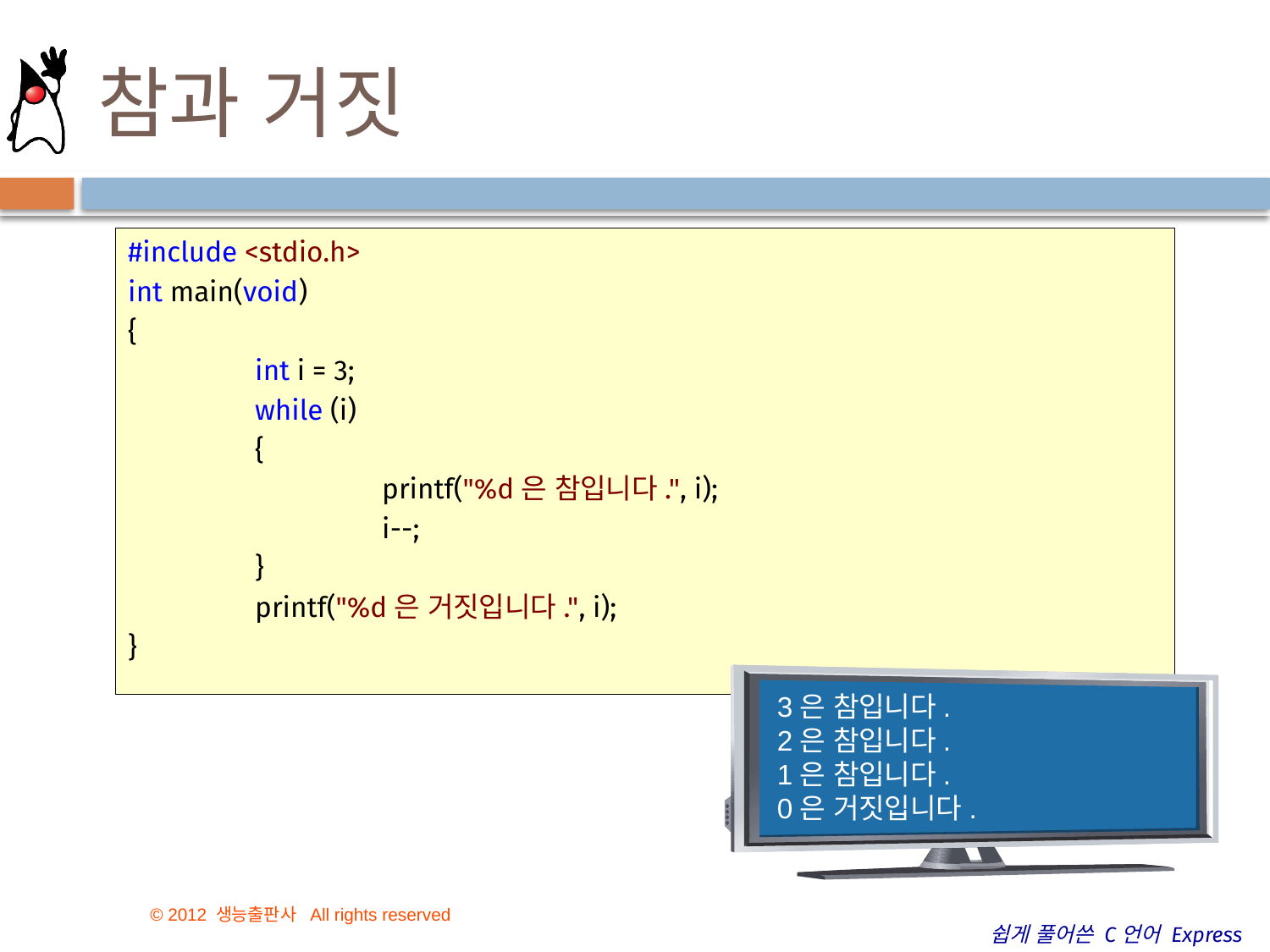

# 참과 거짓
#include <stdio.h>
int main(void)
{
	int i = 3;
	while (i)
	{
		printf("%d은 참입니다.", i);
		i--;
	}
	printf("%d은 거짓입니다.", i);
}

3은 참입니다.
2은 참입니다.
1은 참입니다.
0은 거짓입니다.